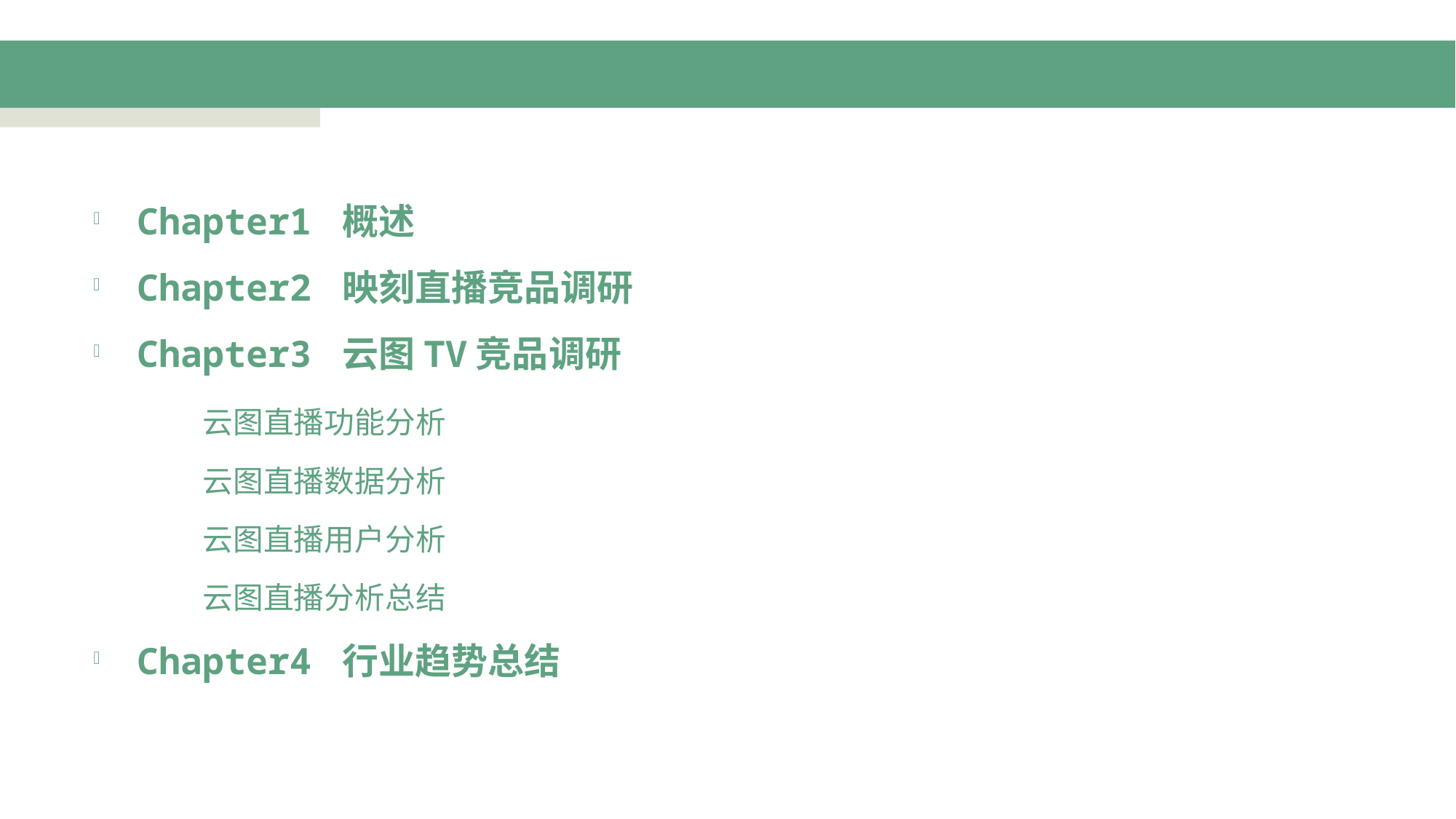

Chapter1 概述
Chapter2 映刻直播竞品调研
Chapter3 云图TV竞品调研
	云图直播功能分析
	云图直播数据分析
	云图直播用户分析
	云图直播分析总结
Chapter4 行业趋势总结